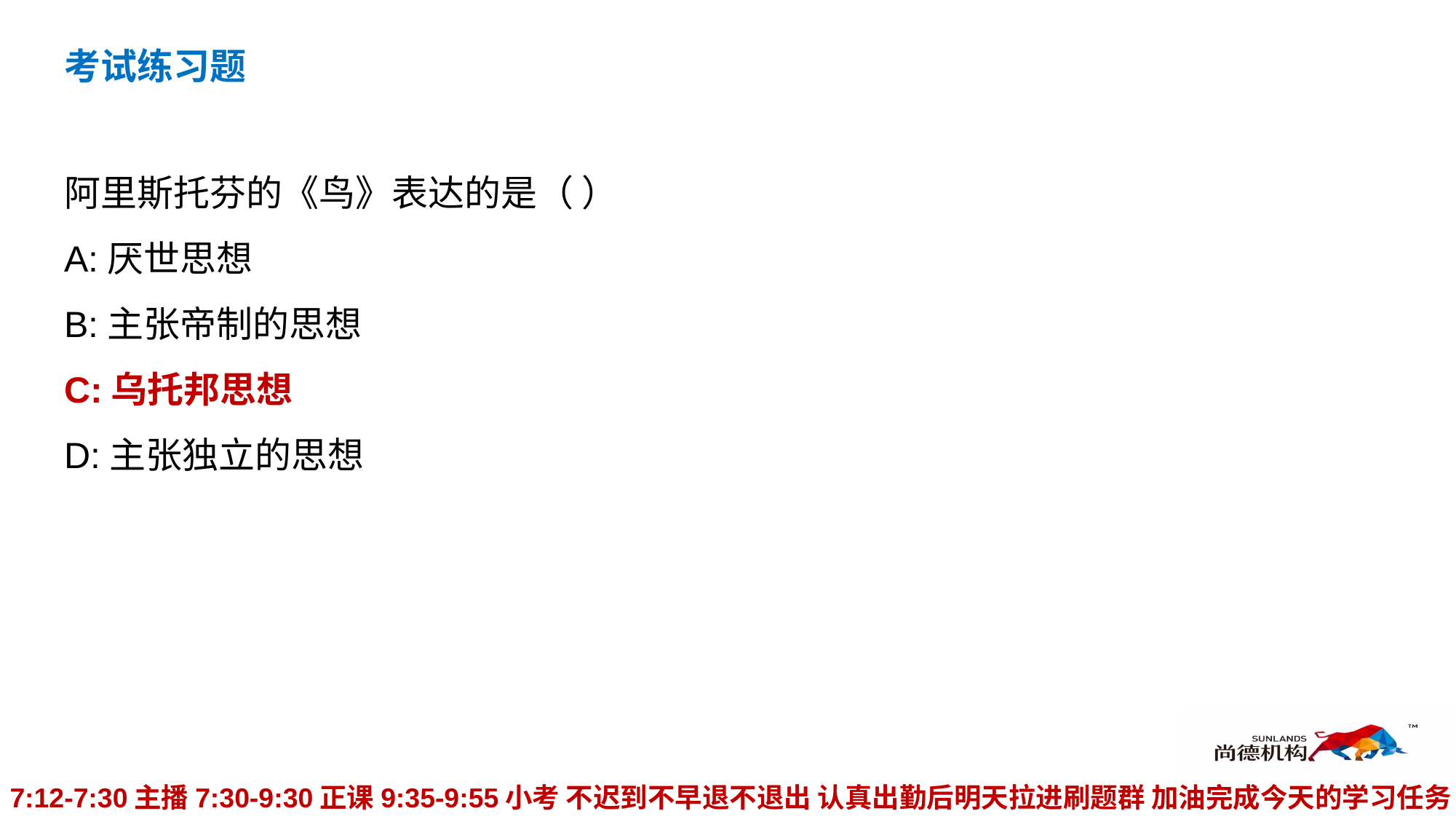

考试练习题
阿里斯托芬的《鸟》表达的是（ ）
A:厌世思想
B:主张帝制的思想
C:乌托邦思想
D:主张独立的思想